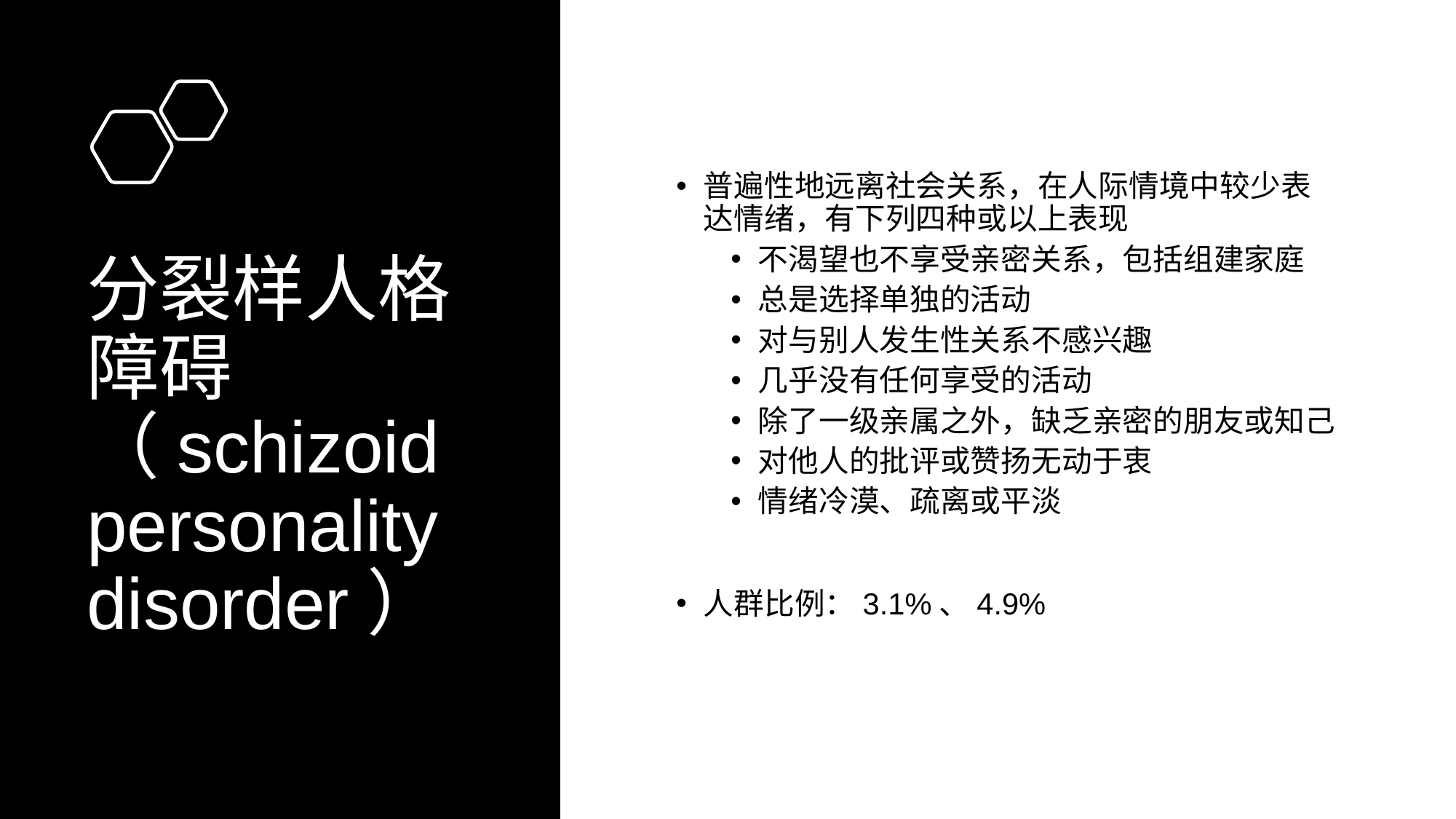

普遍性地远离社会关系，在人际情境中较少表达情绪，有下列四种或以上表现
不渴望也不享受亲密关系，包括组建家庭
总是选择单独的活动
对与别人发生性关系不感兴趣
几乎没有任何享受的活动
除了一级亲属之外，缺乏亲密的朋友或知己
对他人的批评或赞扬无动于衷
情绪冷漠、疏离或平淡

人群比例：3.1%、4.9%

# 分裂样人格障碍（schizoid personality disorder）